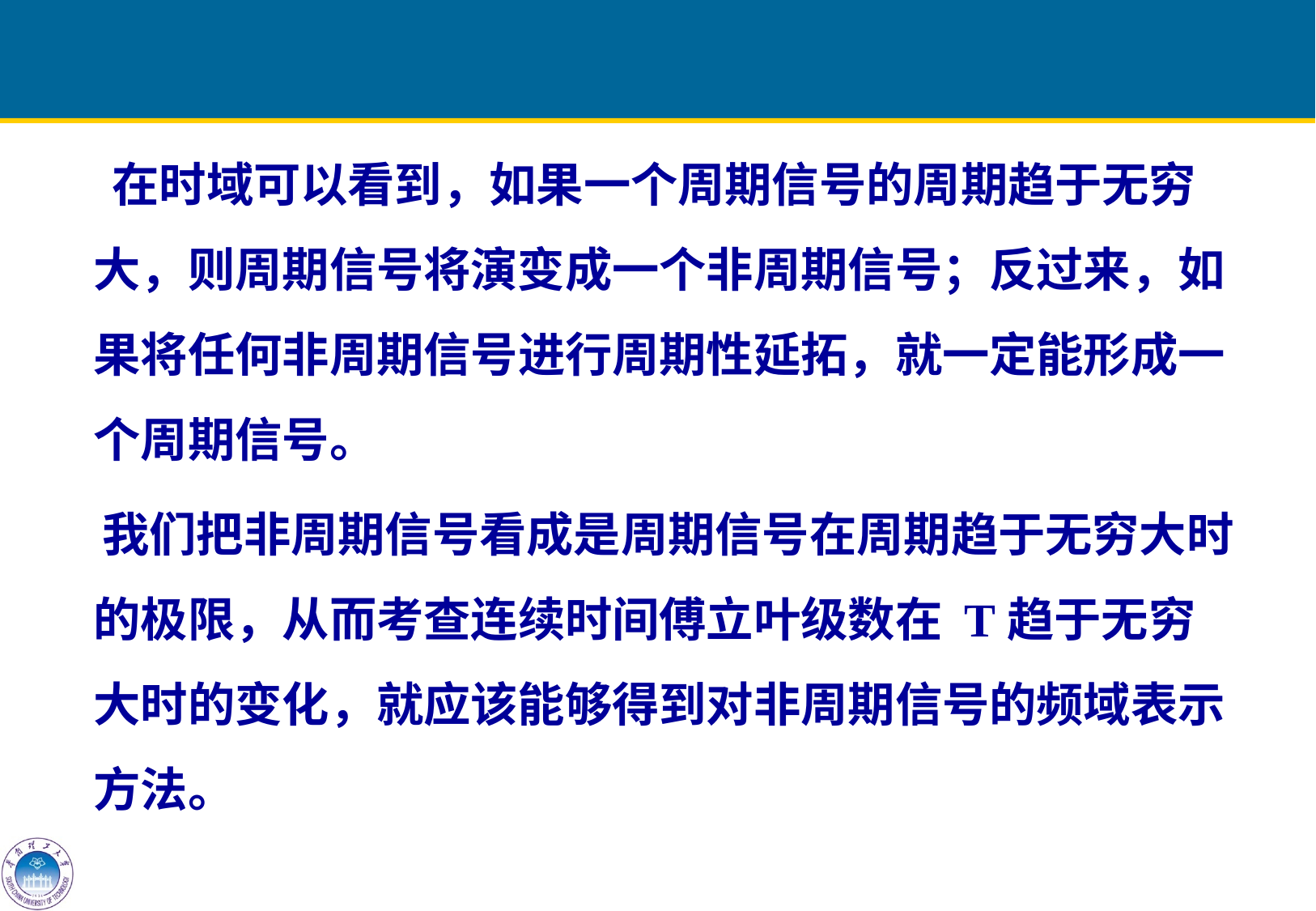

在时域可以看到，如果一个周期信号的周期趋于无穷大，则周期信号将演变成一个非周期信号；反过来，如果将任何非周期信号进行周期性延拓，就一定能形成一个周期信号。
    我们把非周期信号看成是周期信号在周期趋于无穷大时的极限，从而考查连续时间傅立叶级数在 T趋于无穷大时的变化，就应该能够得到对非周期信号的频域表示方法。